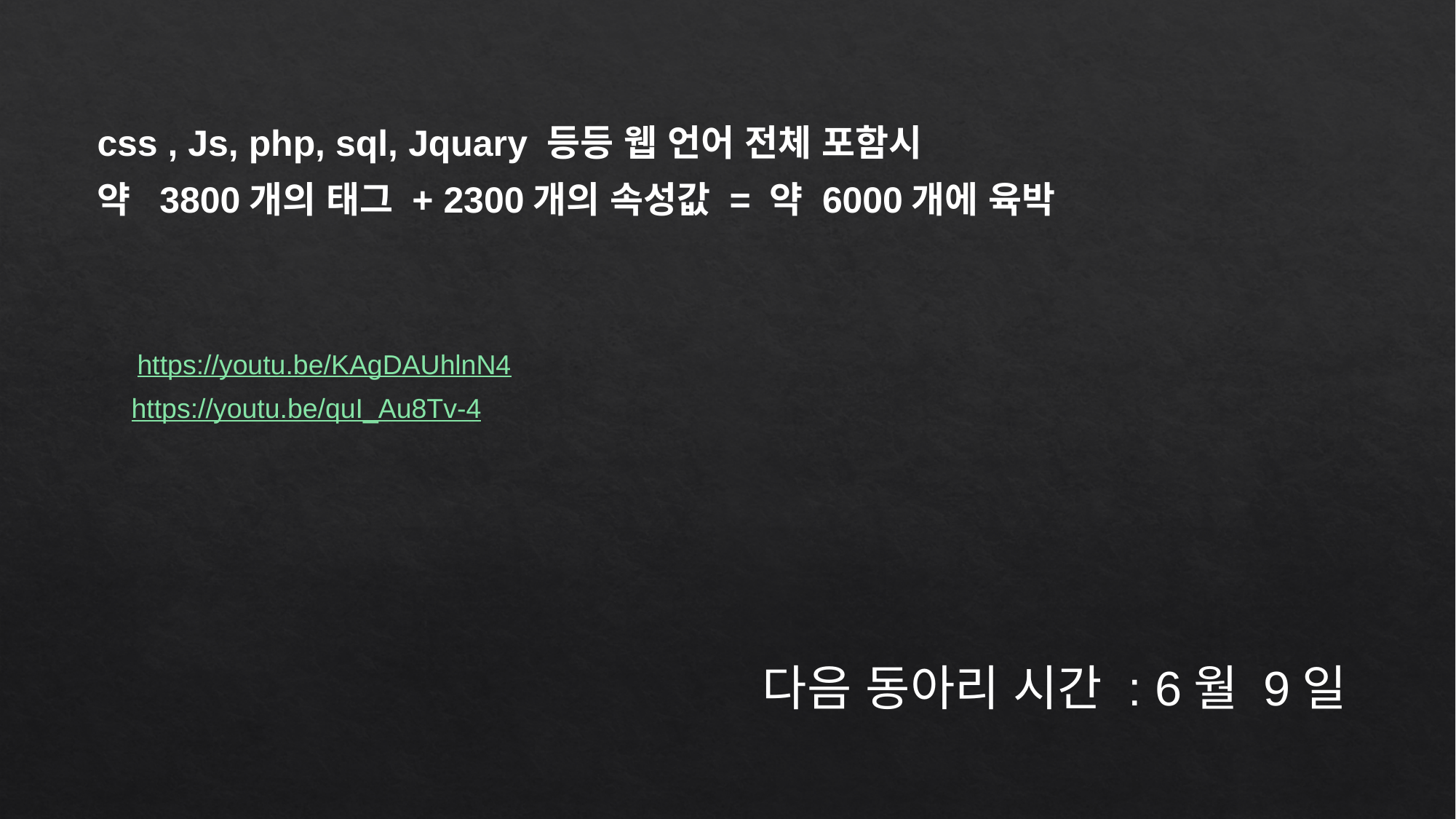

css , Js, php, sql, Jquary 등등 웹 언어 전체 포함시
약  3800개의 태그 + 2300개의 속성값 = 약 6000개에 육박

https://youtu.be/KAgDAUhlnN4
https://youtu.be/quI_Au8Tv-4
다음 동아리 시간 : 6월 9일